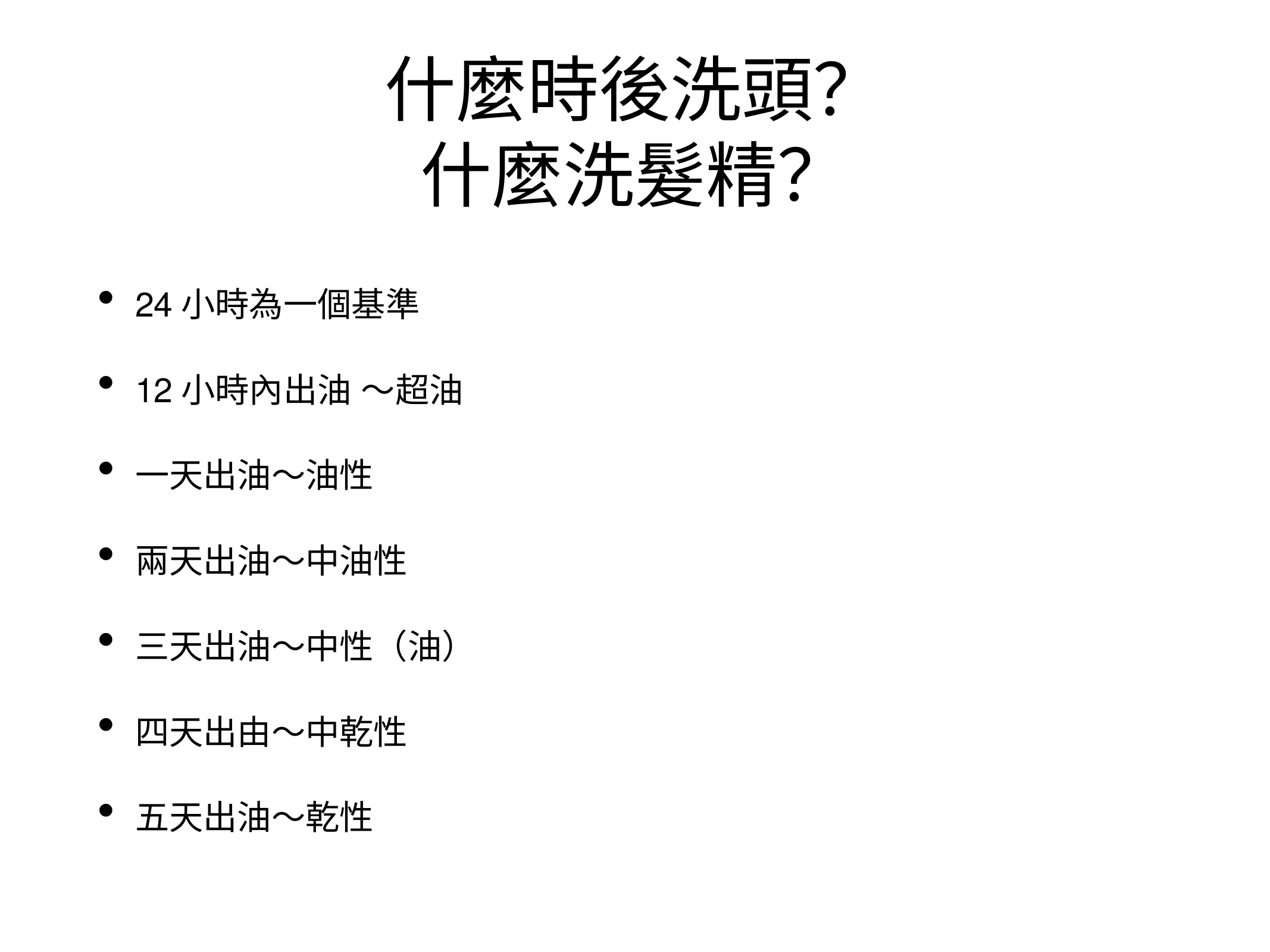

# 什麼時後洗頭？
什麼洗髮精？
24小時為一個基準
12小時內出油 ～超油
一天出油～油性
兩天出油～中油性
三天出油～中性（油）
四天出由～中乾性
五天出油～乾性